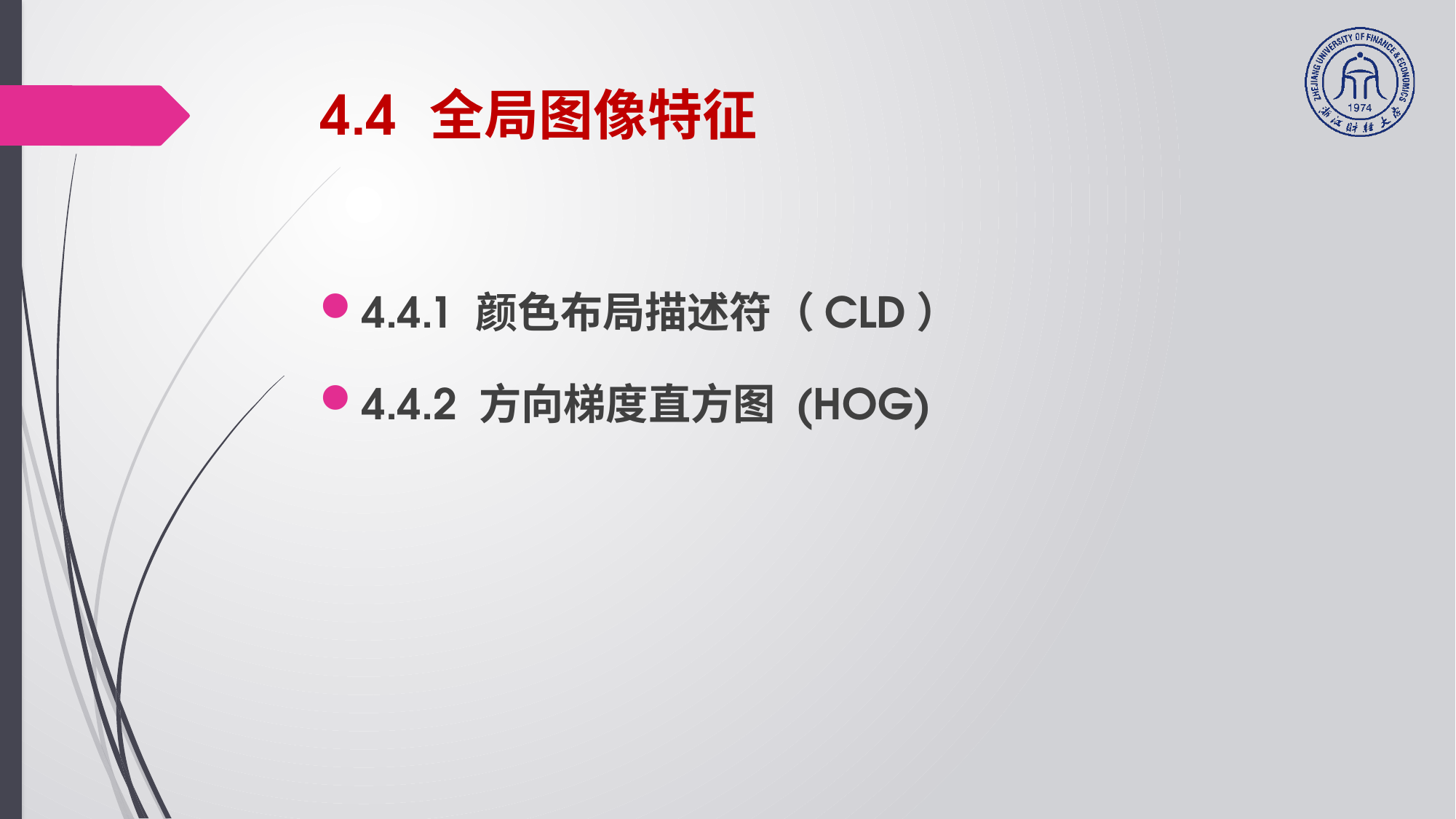

# 4.4 	全局图像特征
4.4.1 颜色布局描述符（CLD）
4.4.2 方向梯度直方图 (HOG)